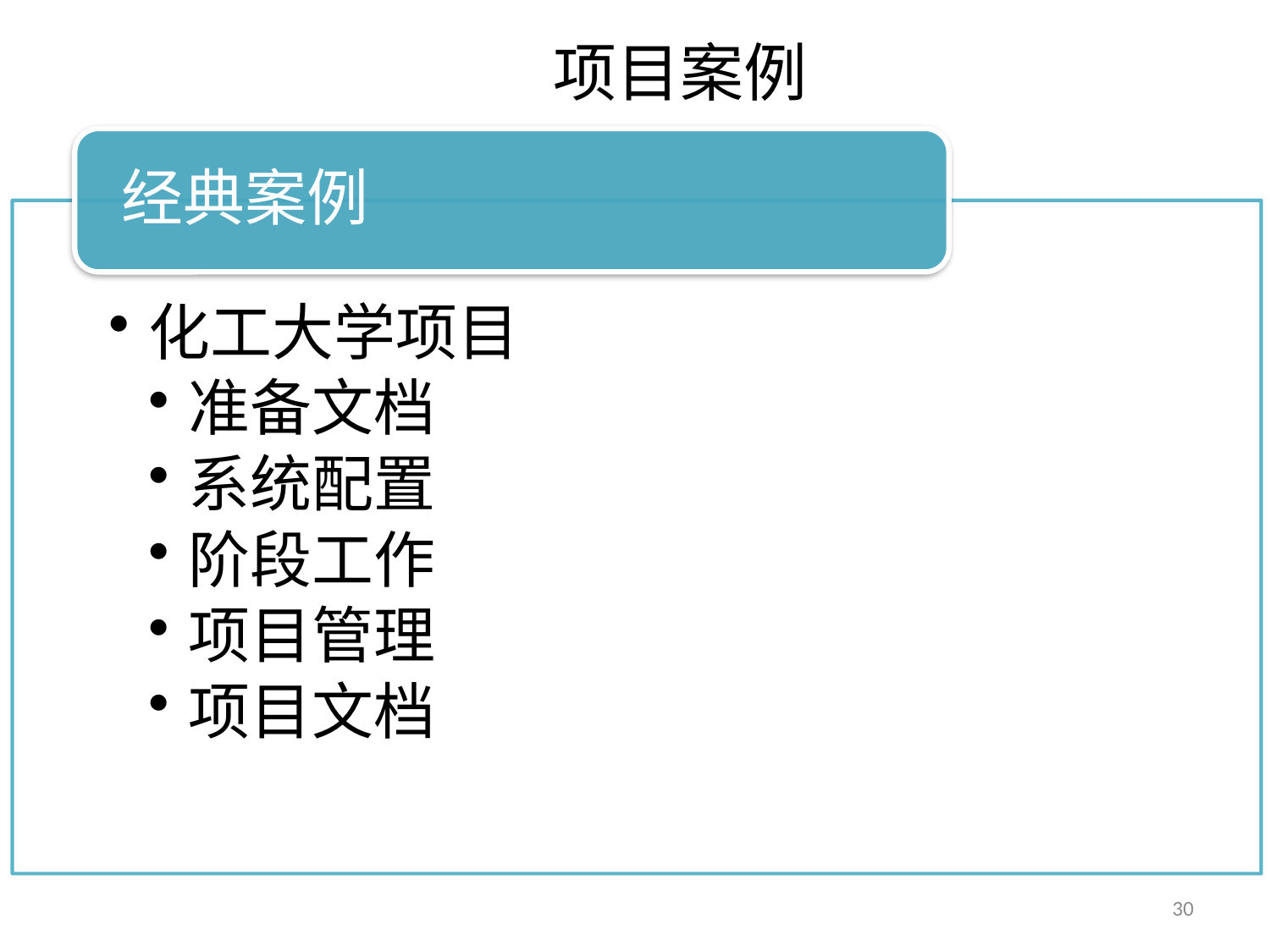

# 项目案例
化工大学项目
准备文档
系统配置
阶段工作
项目管理
项目文档

经典案例
30